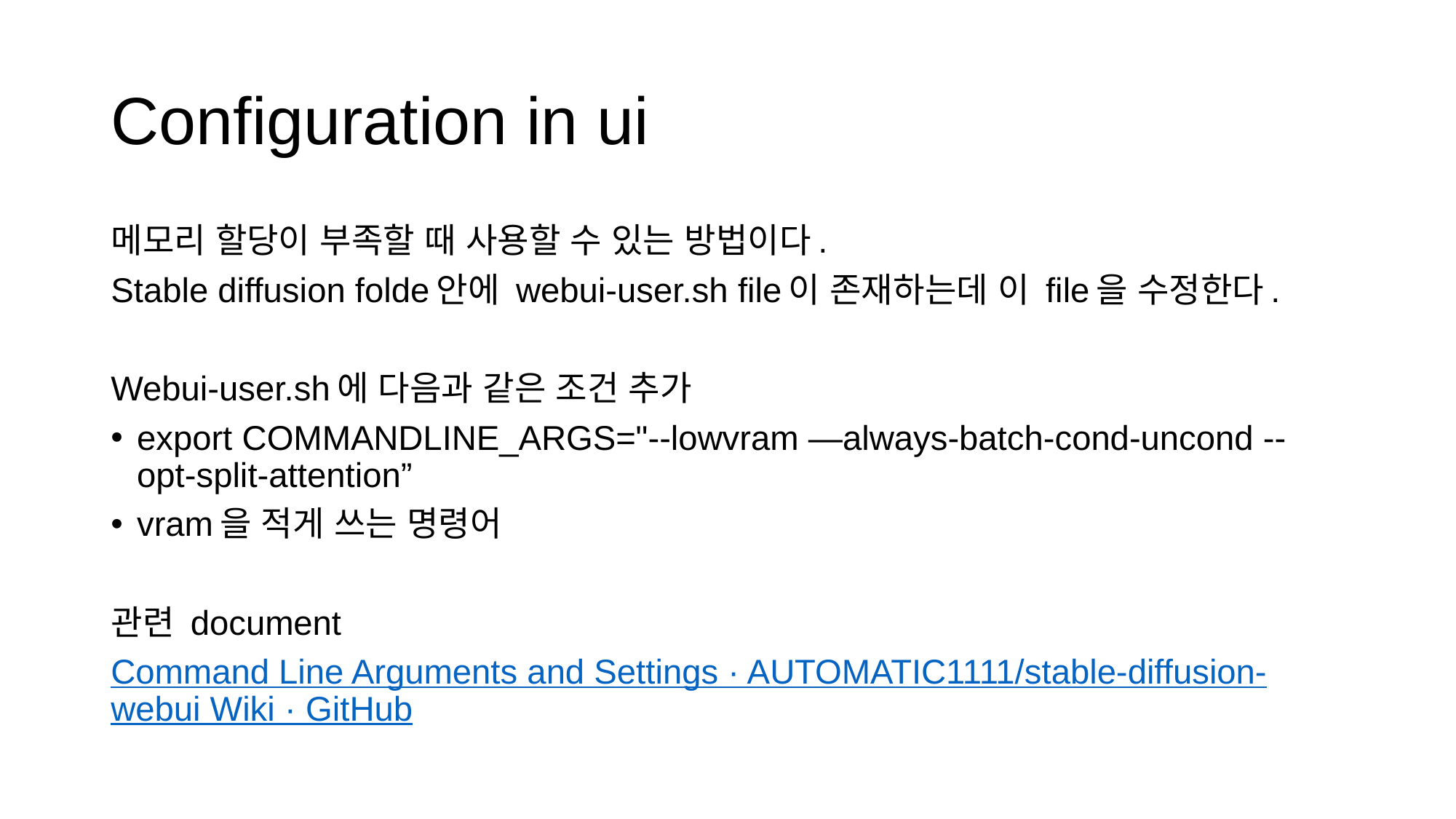

# Configuration in ui
메모리 할당이 부족할 때 사용할 수 있는 방법이다.
Stable diffusion folde안에 webui-user.sh file이 존재하는데 이 file을 수정한다.

Webui-user.sh에 다음과 같은 조건 추가
export COMMANDLINE_ARGS="--lowvram —always-batch-cond-uncond --opt-split-attention”
vram을 적게 쓰는 명령어

관련 document
Command Line Arguments and Settings · AUTOMATIC1111/stable-diffusion-webui Wiki · GitHub